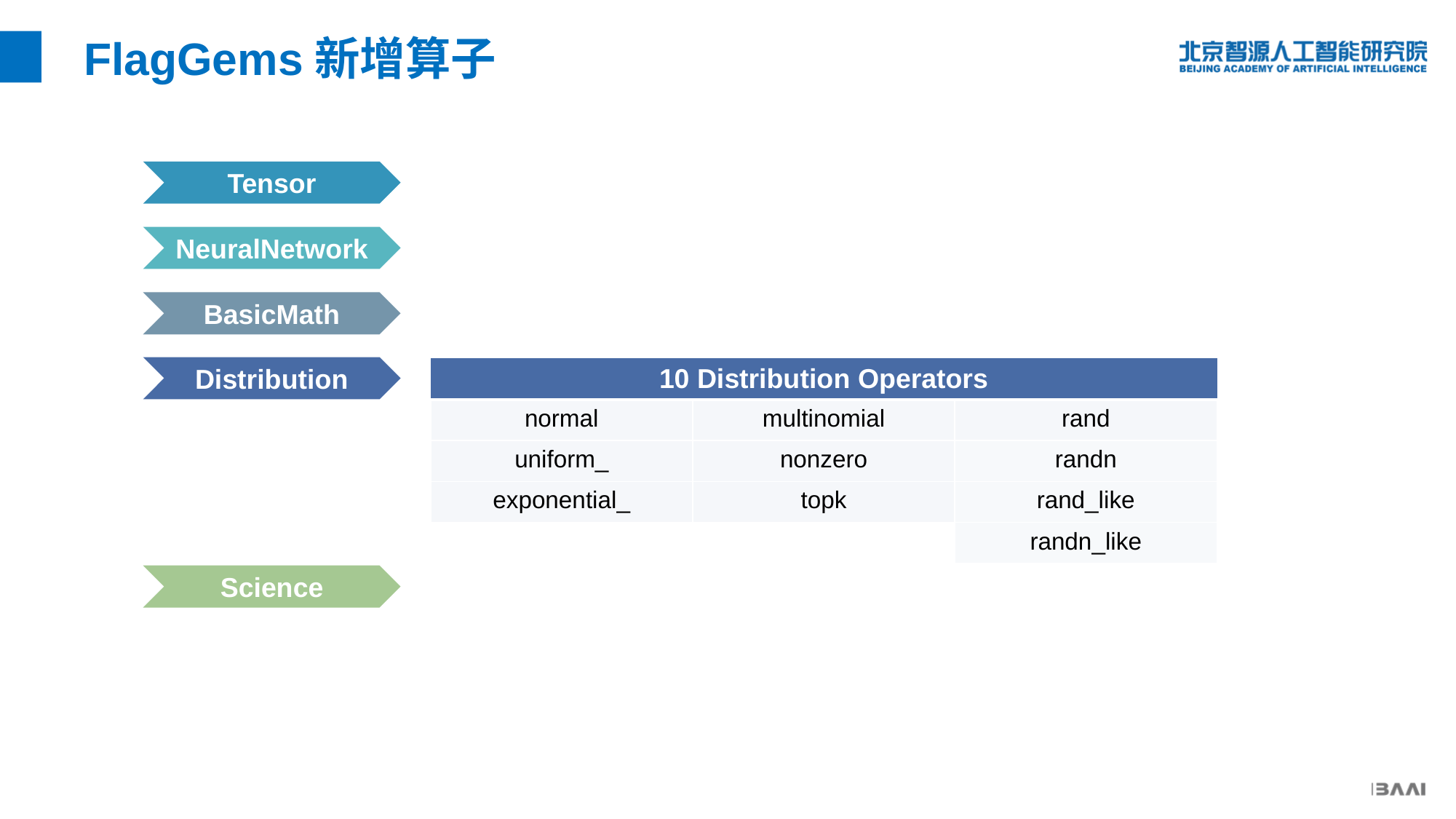

FlagGems新增算子
Tensor
NeuralNetwork
BasicMath
Distribution
| 10 Distribution Operators |  |  |
| --- | --- | --- |
| normal | multinomial | rand |
| uniform\_ | nonzero | randn |
| exponential\_ | topk | rand\_like |
|  |  | randn\_like |
Science